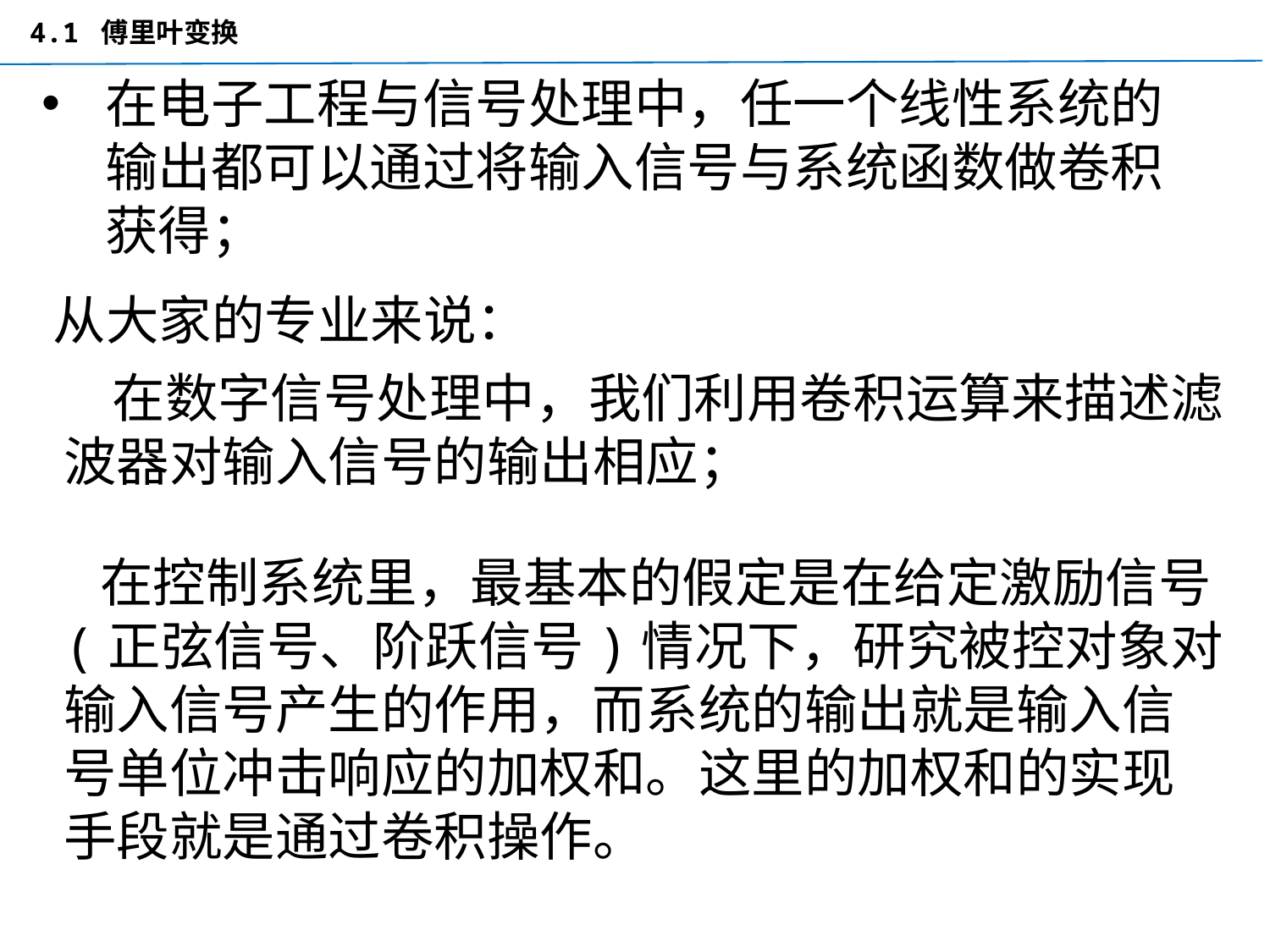

4.1 傅里叶变换
在电子工程与信号处理中，任一个线性系统的输出都可以通过将输入信号与系统函数做卷积获得；
从大家的专业来说：
   在数字信号处理中，我们利用卷积运算来描述滤波器对输入信号的输出相应；
  在控制系统里，最基本的假定是在给定激励信号(正弦信号、阶跃信号)情况下，研究被控对象对输入信号产生的作用，而系统的输出就是输入信号单位冲击响应的加权和。这里的加权和的实现手段就是通过卷积操作。